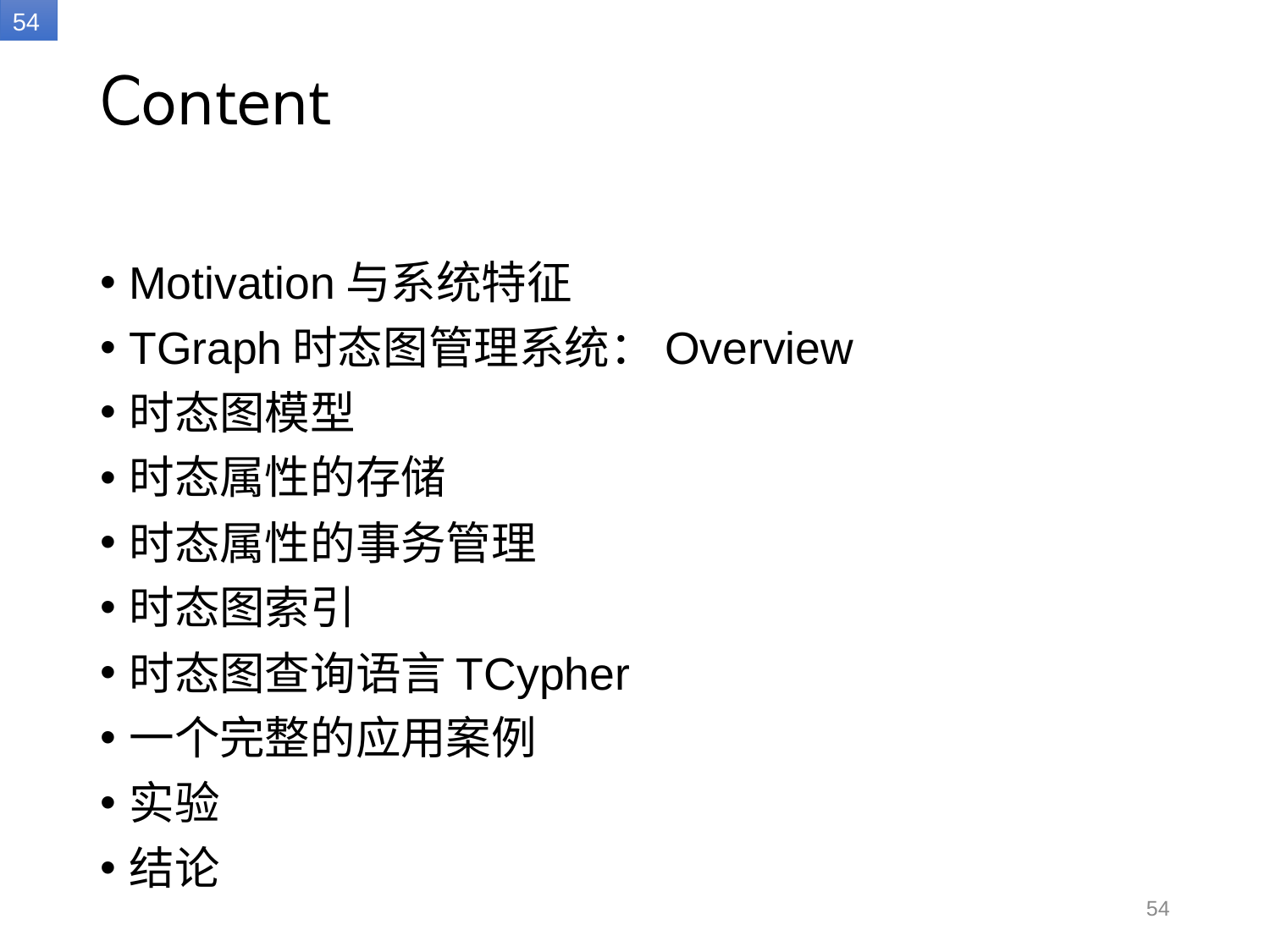

# Content
Motivation与系统特征
TGraph时态图管理系统：Overview
时态图模型
时态属性的存储
时态属性的事务管理
时态图索引
时态图查询语言TCypher
一个完整的应用案例
实验
结论
54